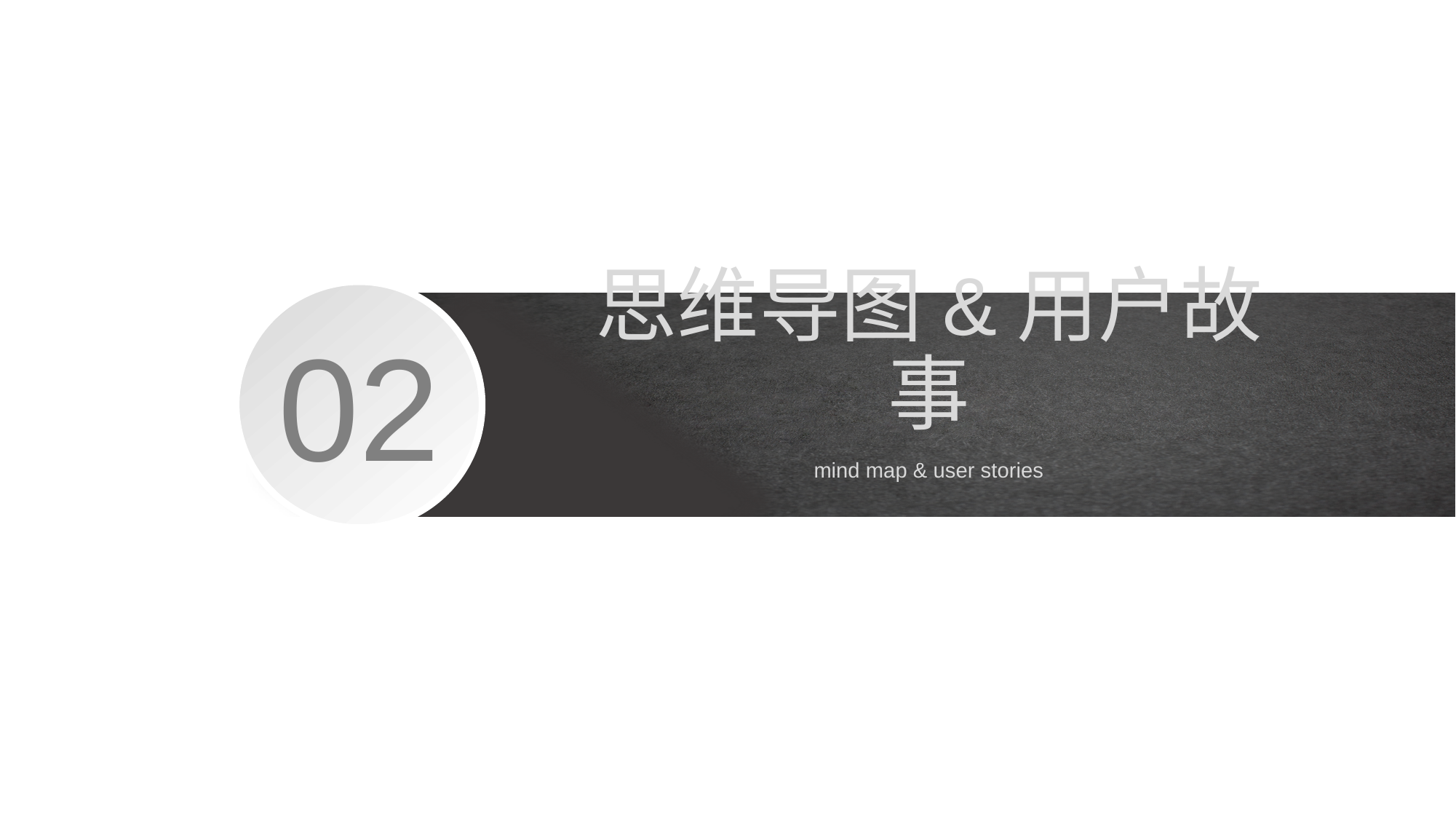

# 思维导图&用户故事
02
mind map & user stories